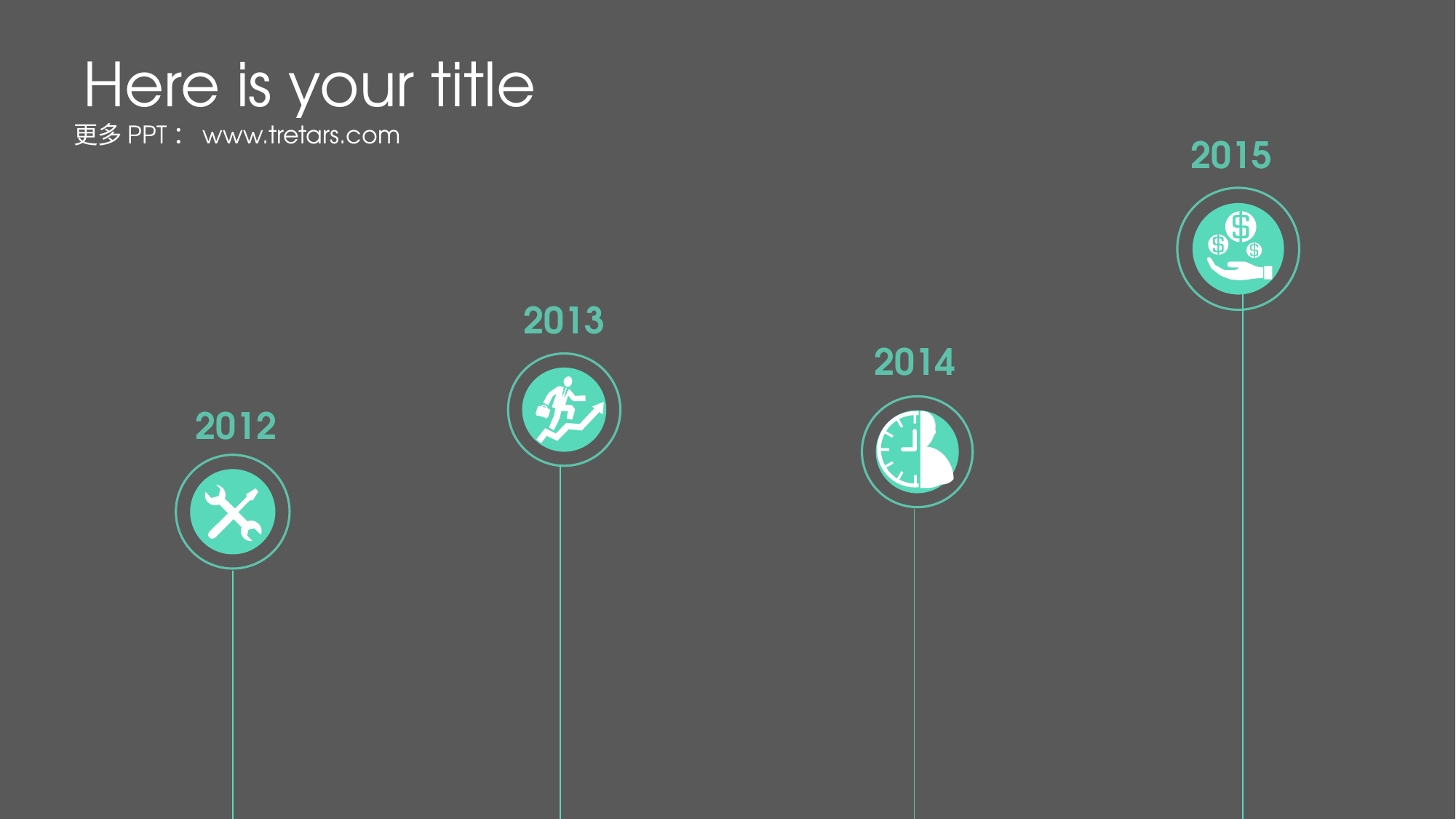

Here is your title
更多PPT：www.tretars.com
2015

2013
2014

2012

说吧，说你打算写些什么来骗你的老板和客户……
说吧，说你打算写些什么来骗你的老板和客户……

30%
说吧，说你打算写些什么来骗你的老板和客户……
说吧，说你打算写些什么来骗你的老板和客户……

30%
说吧，说你打算写些什么来骗你的老板和客户……
说吧，说你打算写些什么来骗你的老板和客户……

30%

说吧，说你打算写些什么来骗你的老板和客户……
说吧，说你打算写些什么来骗你的老板和客户……

30%